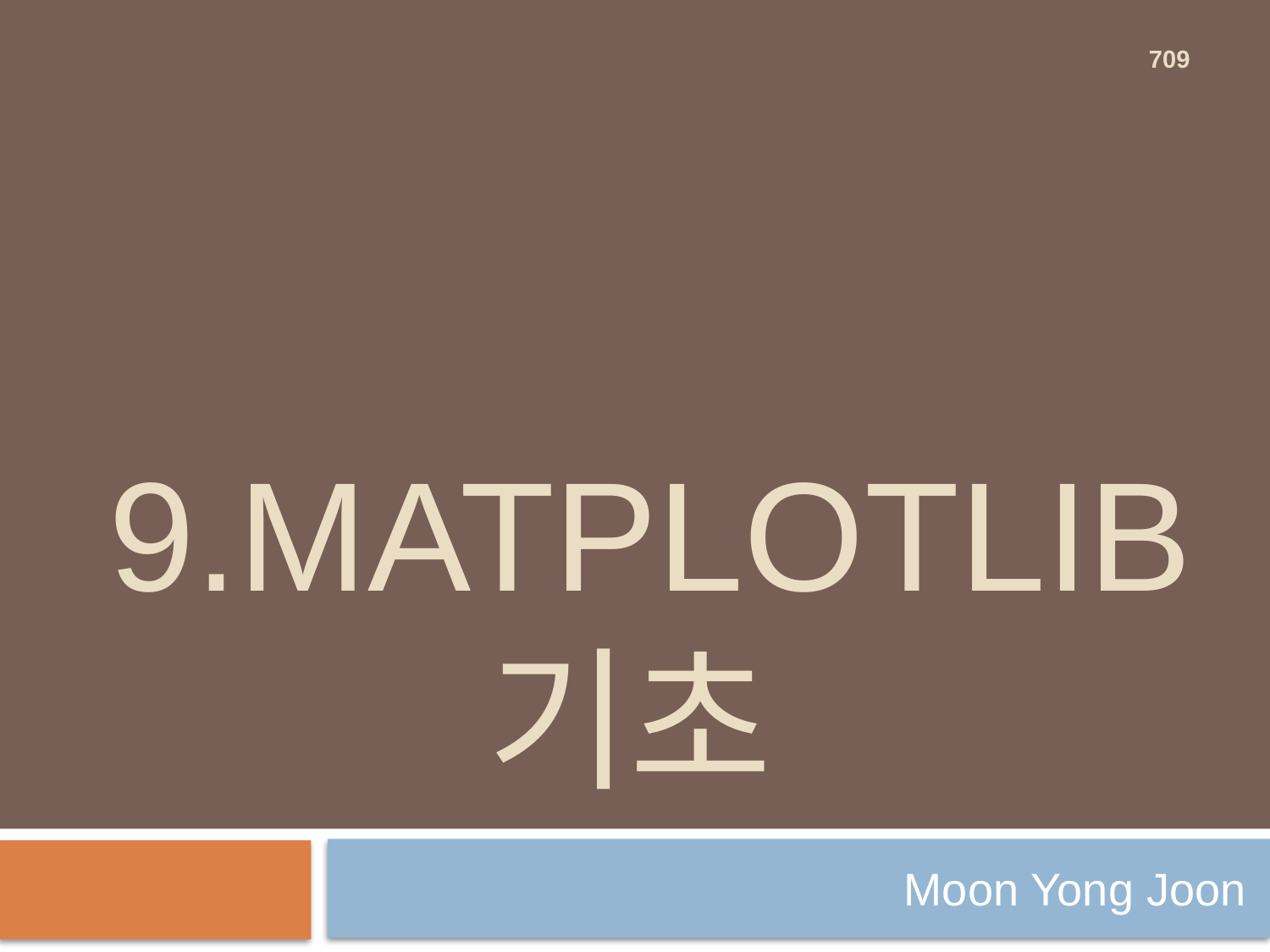

709
# 9.Matplotlib 기초
Moon Yong Joon